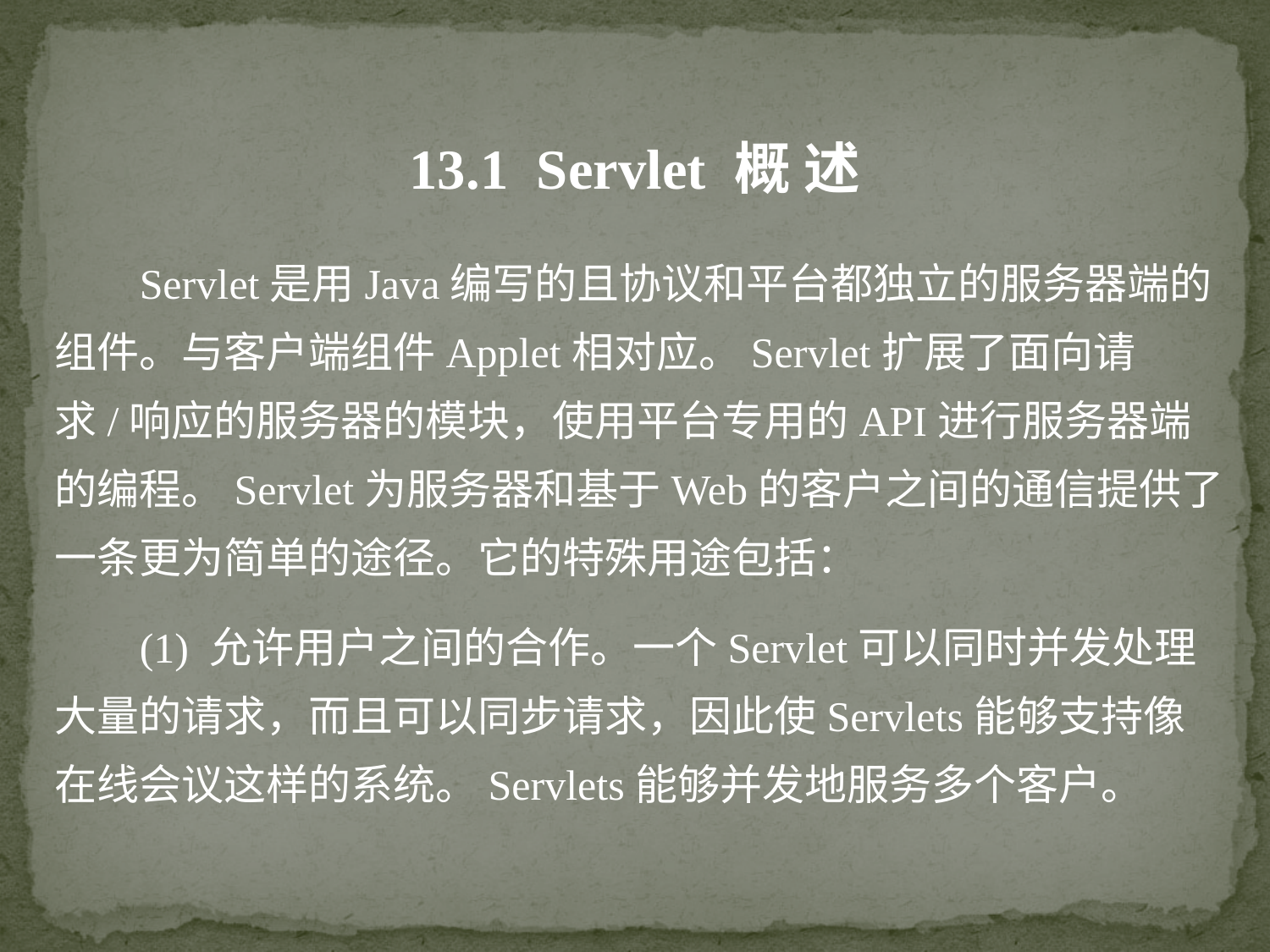

13.1  Servlet 概 述
        Servlet是用Java编写的且协议和平台都独立的服务器端的组件。与客户端组件Applet相对应。Servlet扩展了面向请求/响应的服务器的模块，使用平台专用的API进行服务器端的编程。Servlet为服务器和基于Web的客户之间的通信提供了一条更为简单的途径。它的特殊用途包括：
        (1) 允许用户之间的合作。一个Servlet可以同时并发处理大量的请求，而且可以同步请求，因此使Servlets能够支持像在线会议这样的系统。Servlets能够并发地服务多个客户。